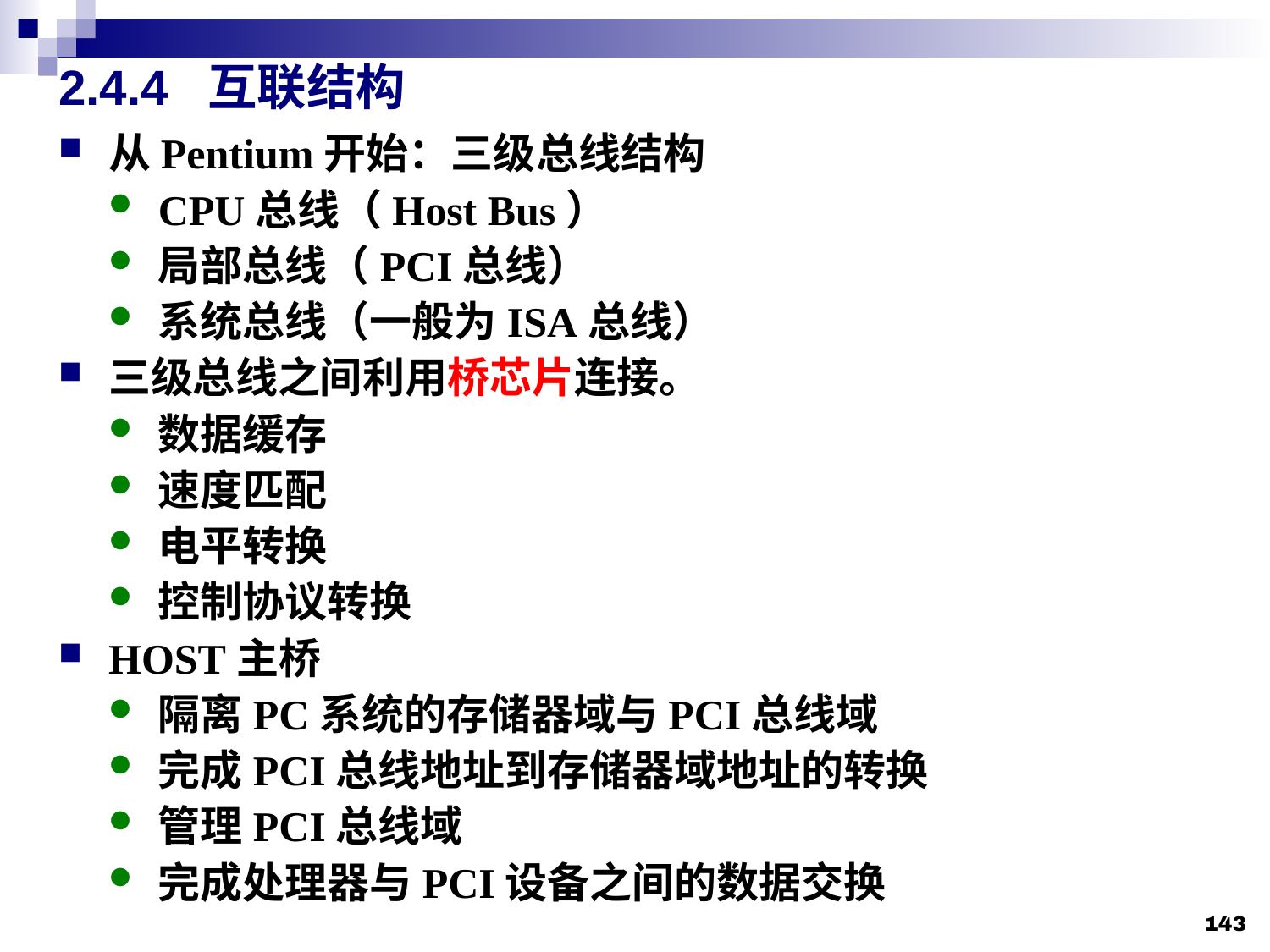

# 2.4.4  互联结构
从Pentium开始：三级总线结构
CPU总线（Host Bus）
局部总线（PCI总线）
系统总线（一般为ISA总线）
三级总线之间利用桥芯片连接。
数据缓存
速度匹配
电平转换
控制协议转换
HOST主桥
隔离PC系统的存储器域与PCI总线域
完成PCI总线地址到存储器域地址的转换
管理PCI总线域
完成处理器与PCI设备之间的数据交换
143